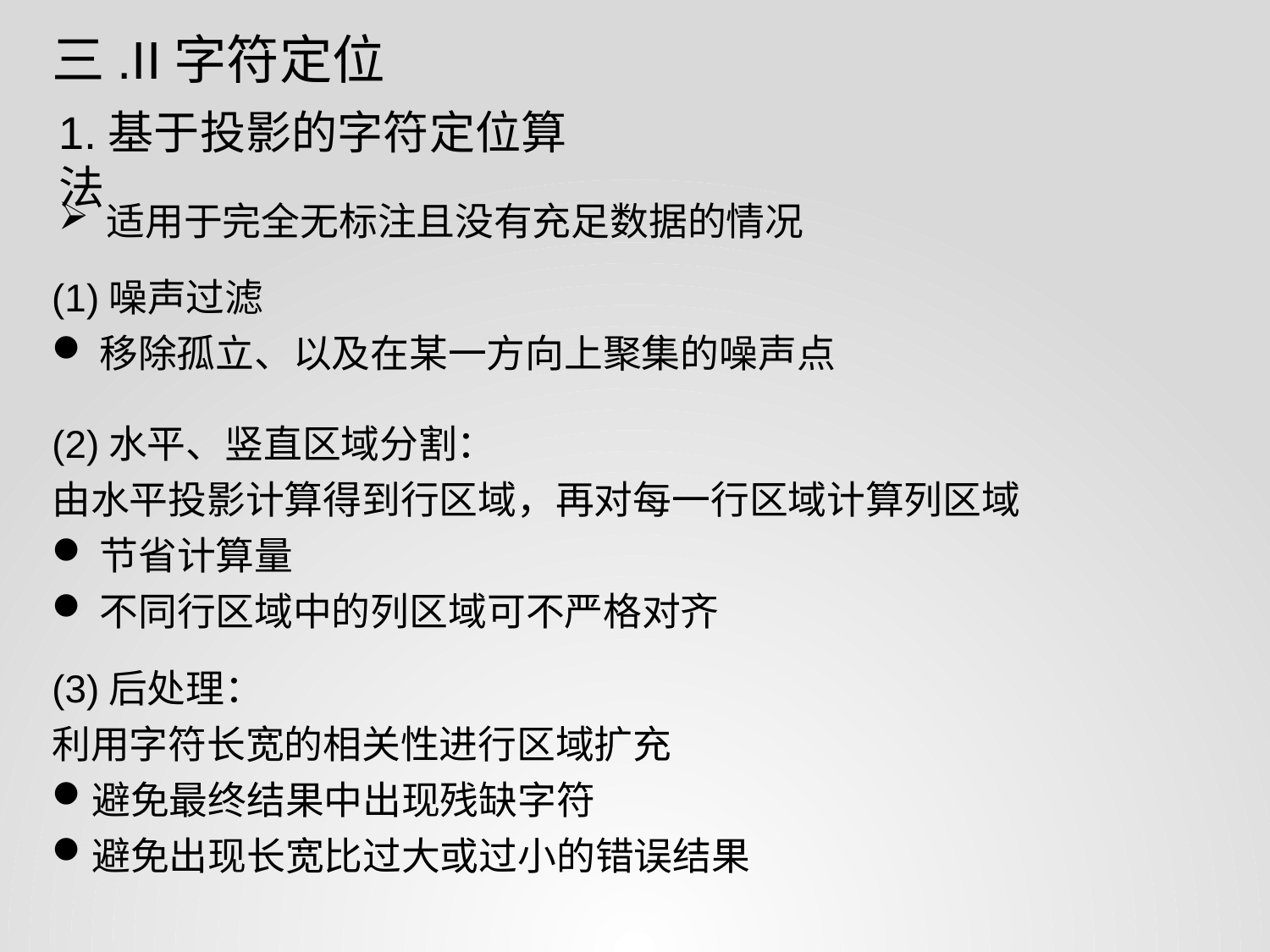

三.II字符定位

1.基于投影的字符定位算法
适用于完全无标注且没有充足数据的情况
(1)噪声过滤
移除孤立、以及在某一方向上聚集的噪声点
(2)水平、竖直区域分割：
由水平投影计算得到行区域，再对每一行区域计算列区域
节省计算量
不同行区域中的列区域可不严格对齐

(3)后处理：
利用字符长宽的相关性进行区域扩充
避免最终结果中出现残缺字符
避免出现长宽比过大或过小的错误结果